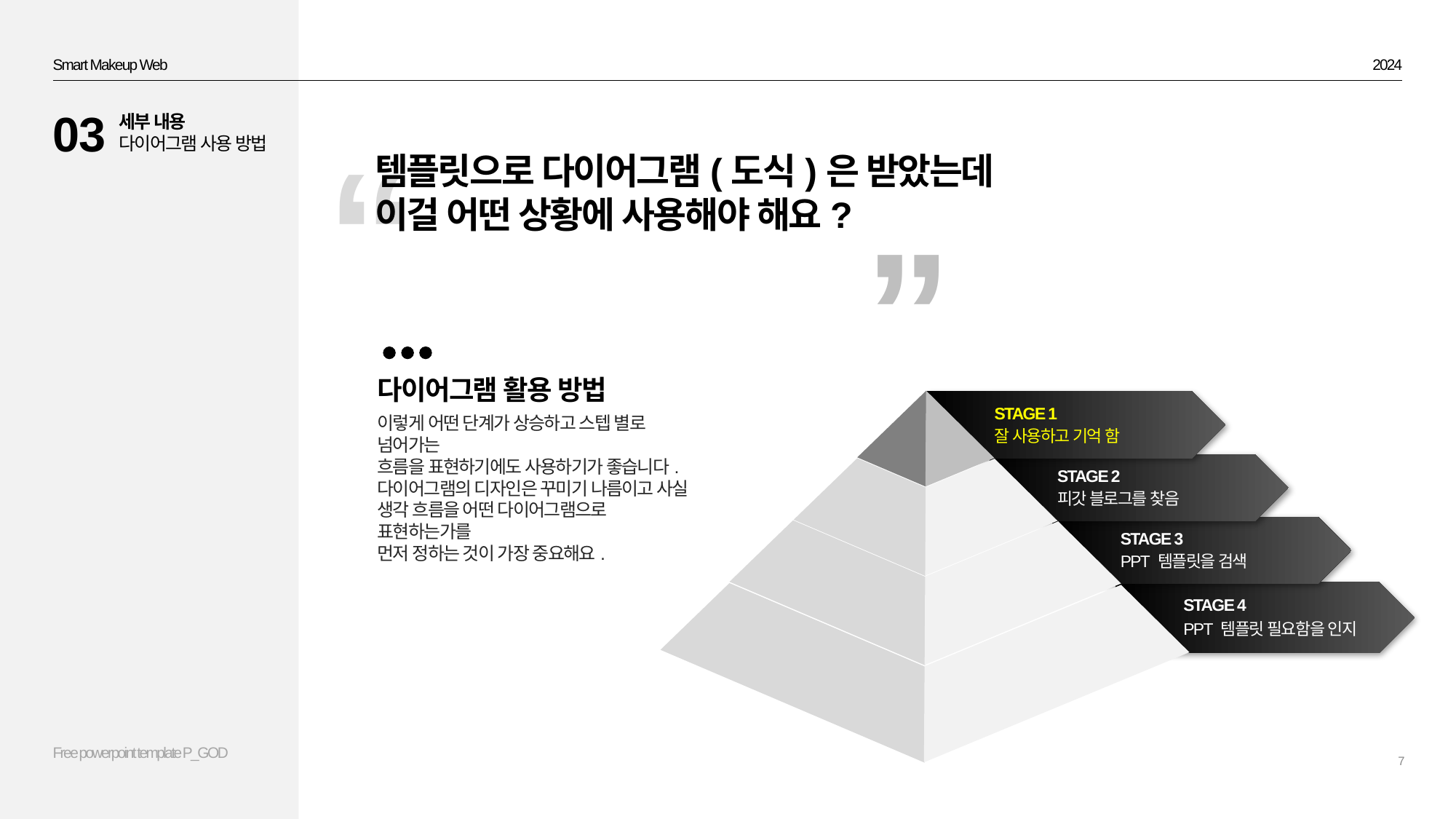

Smart Makeup Web
2024
03
세부 내용
다이어그램 사용 방법
“
템플릿으로 다이어그램(도식)은 받았는데
이걸 어떤 상황에 사용해야 해요?
”

다이어그램 활용 방법
이렇게 어떤 단계가 상승하고 스텝 별로 넘어가는
흐름을 표현하기에도 사용하기가 좋습니다.
다이어그램의 디자인은 꾸미기 나름이고 사실
생각 흐름을 어떤 다이어그램으로 표현하는가를
먼저 정하는 것이 가장 중요해요.

STAGE 1
잘 사용하고 기억 함

STAGE 2

피갓 블로그를 찾음

STAGE 3
PPT 템플릿을 검색

STAGE 4
PPT 템플릿 필요함을 인지

7
Free powerpoint template P_GOD